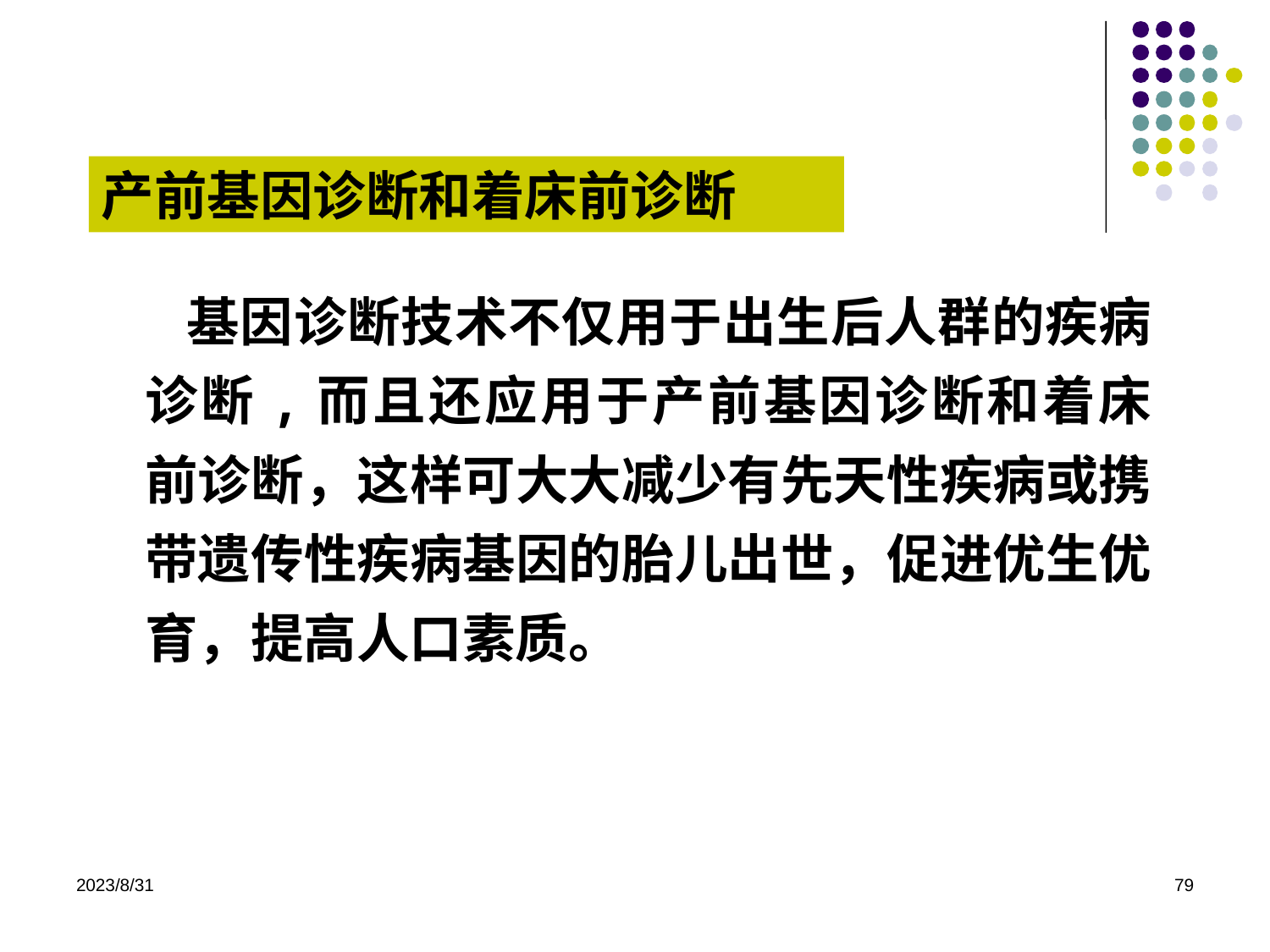

产前基因诊断和着床前诊断
      基因诊断技术不仅用于出生后人群的疾病诊断,而且还应用于产前基因诊断和着床前诊断，这样可大大减少有先天性疾病或携带遗传性疾病基因的胎儿出世，促进优生优育，提高人口素质。
2023/8/31
79